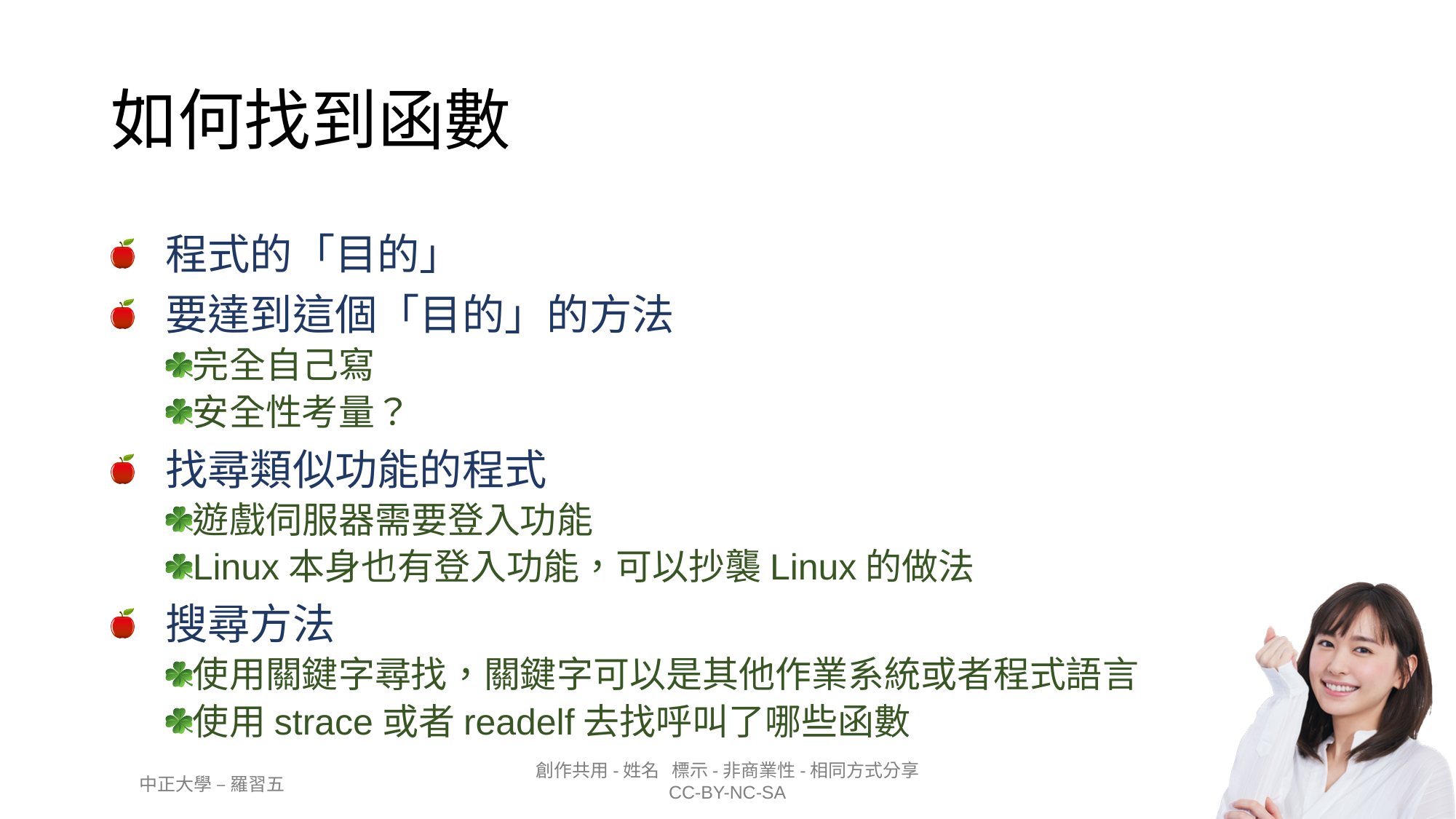

# 如何找到函數
程式的「目的」
要達到這個「目的」的方法
完全自己寫
安全性考量？
找尋類似功能的程式
遊戲伺服器需要登入功能
Linux本身也有登入功能，可以抄襲Linux的做法
搜尋方法
使用關鍵字尋找，關鍵字可以是其他作業系統或者程式語言
使用strace或者readelf去找呼叫了哪些函數